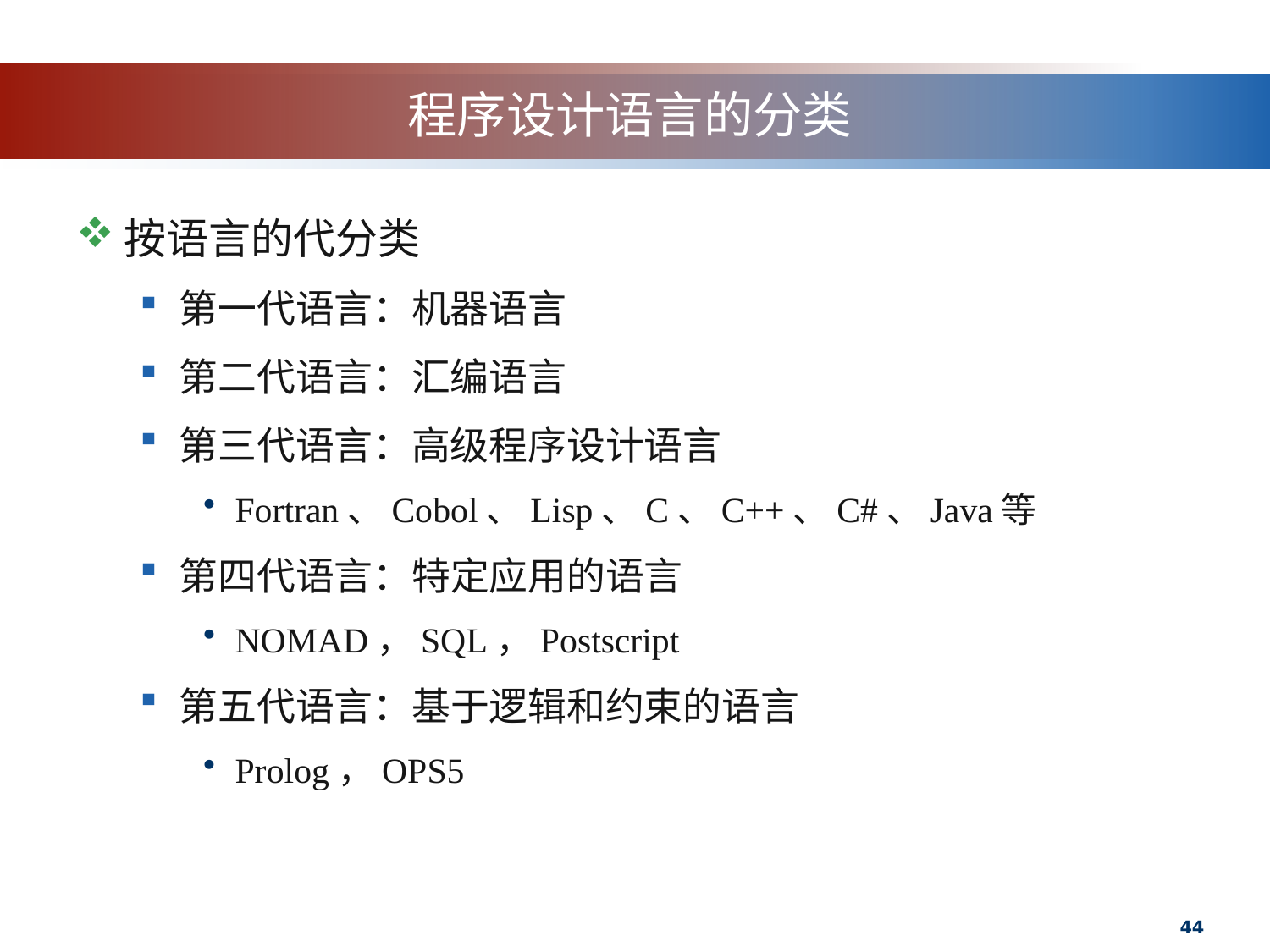

# 程序设计语言的分类
按语言的代分类
第一代语言：机器语言
第二代语言：汇编语言
第三代语言：高级程序设计语言
Fortran、Cobol、Lisp、C、C++、C#、Java等
第四代语言：特定应用的语言
NOMAD，SQL，Postscript
第五代语言：基于逻辑和约束的语言
Prolog，OPS5
44